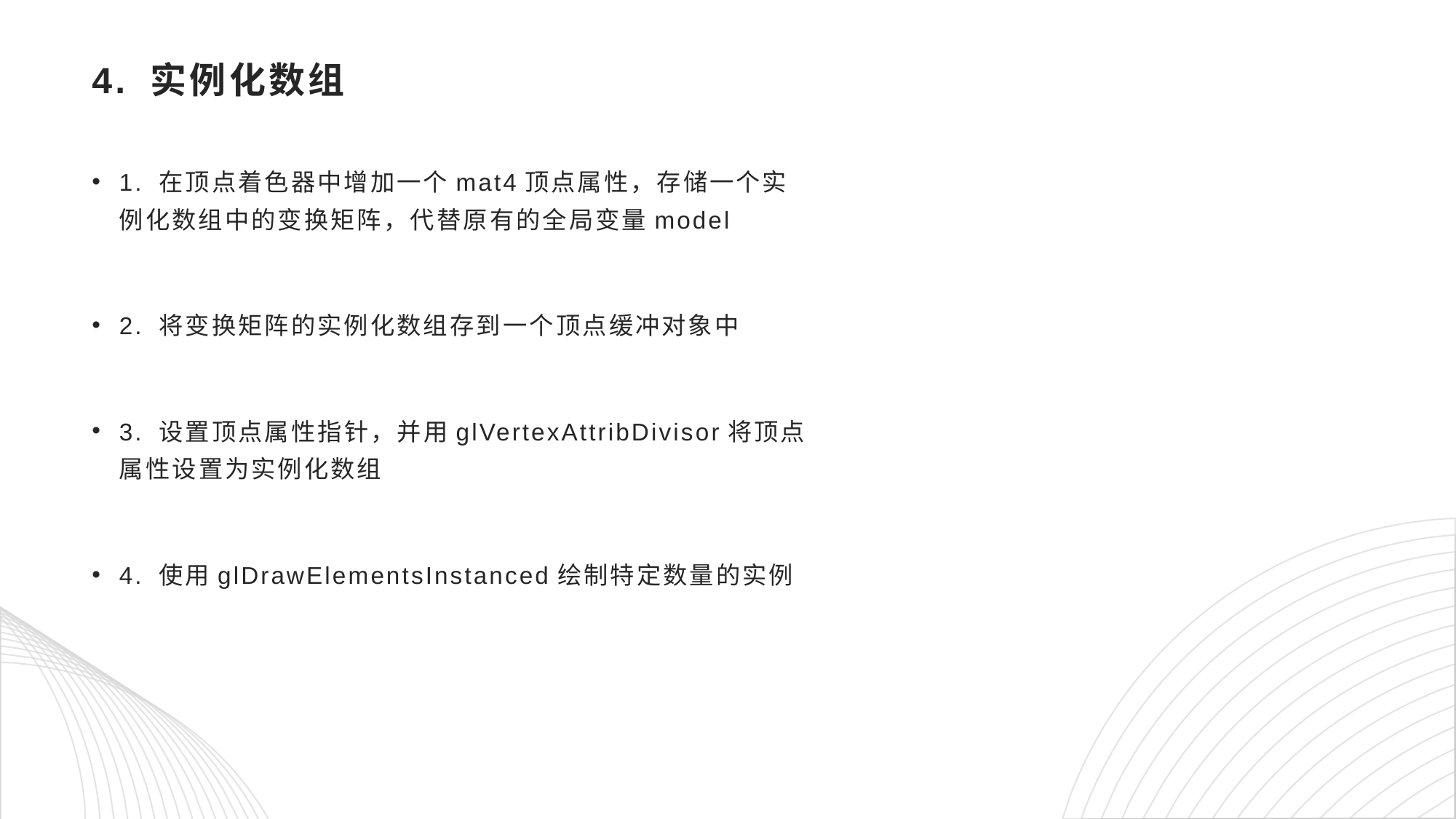

# 4. 实例化数组

1. 在顶点着色器中增加一个mat4顶点属性，存储一个实例化数组中的变换矩阵，代替原有的全局变量model

2. 将变换矩阵的实例化数组存到一个顶点缓冲对象中

3. 设置顶点属性指针，并用glVertexAttribDivisor将顶点属性设置为实例化数组

4. 使用glDrawElementsInstanced绘制特定数量的实例